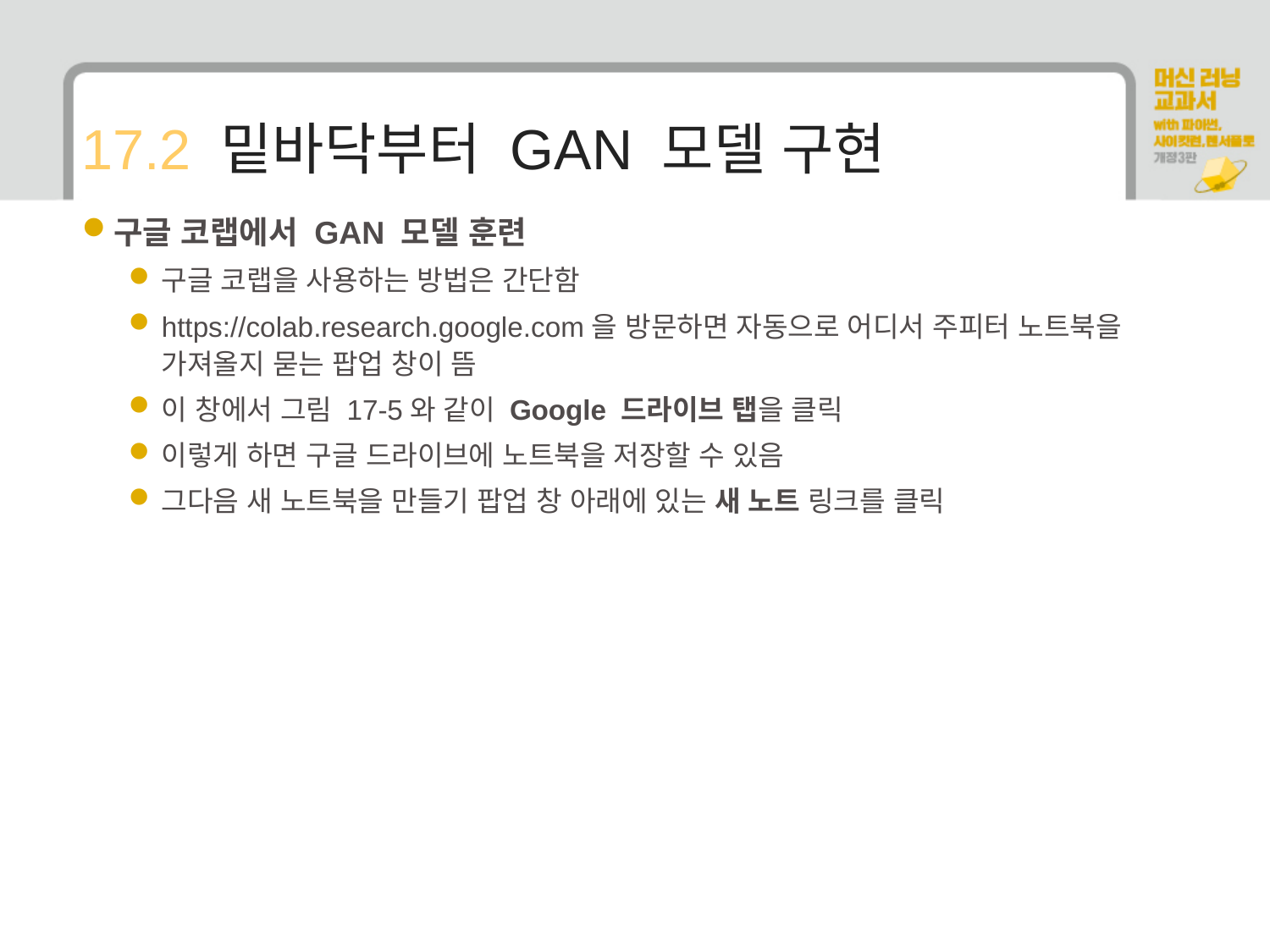

# 17.2 밑바닥부터 GAN 모델 구현
구글 코랩에서 GAN 모델 훈련
구글 코랩을 사용하는 방법은 간단함
https://colab.research.google.com을 방문하면 자동으로 어디서 주피터 노트북을 가져올지 묻는 팝업 창이 뜸
이 창에서 그림 17-5와 같이 Google 드라이브 탭을 클릭
이렇게 하면 구글 드라이브에 노트북을 저장할 수 있음
그다음 새 노트북을 만들기 팝업 창 아래에 있는 새 노트 링크를 클릭